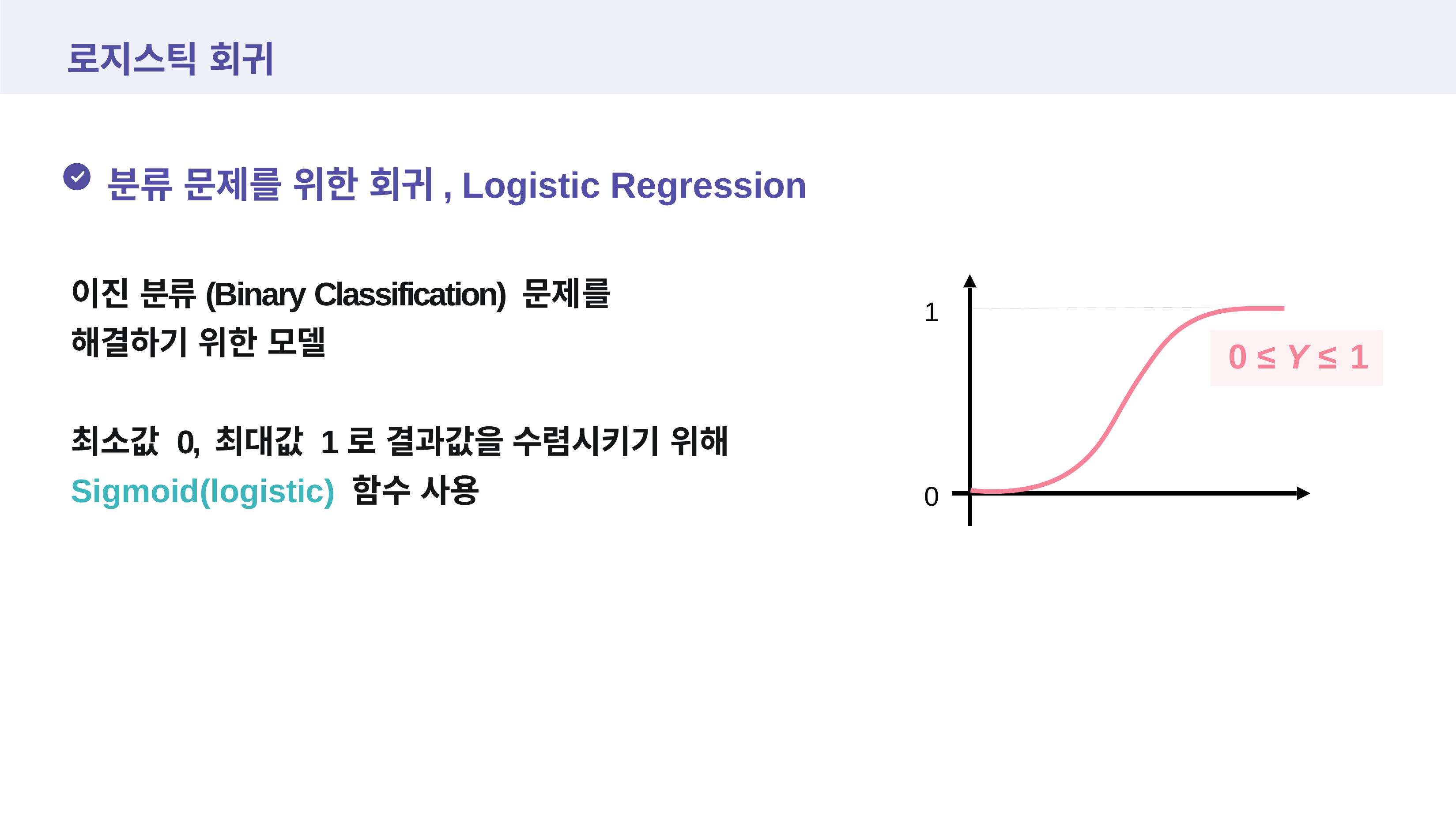

# 로지스틱 회귀
분류 문제를 위한 회귀, Logistic Regression

이진 분류(Binary Classification) 문제를 해결하기 위한 모델

1
0 ≤ Y ≤ 1
최소값 0, 최대값 1로 결과값을 수렴시키기 위해
Sigmoid(logistic) 함수 사용
0